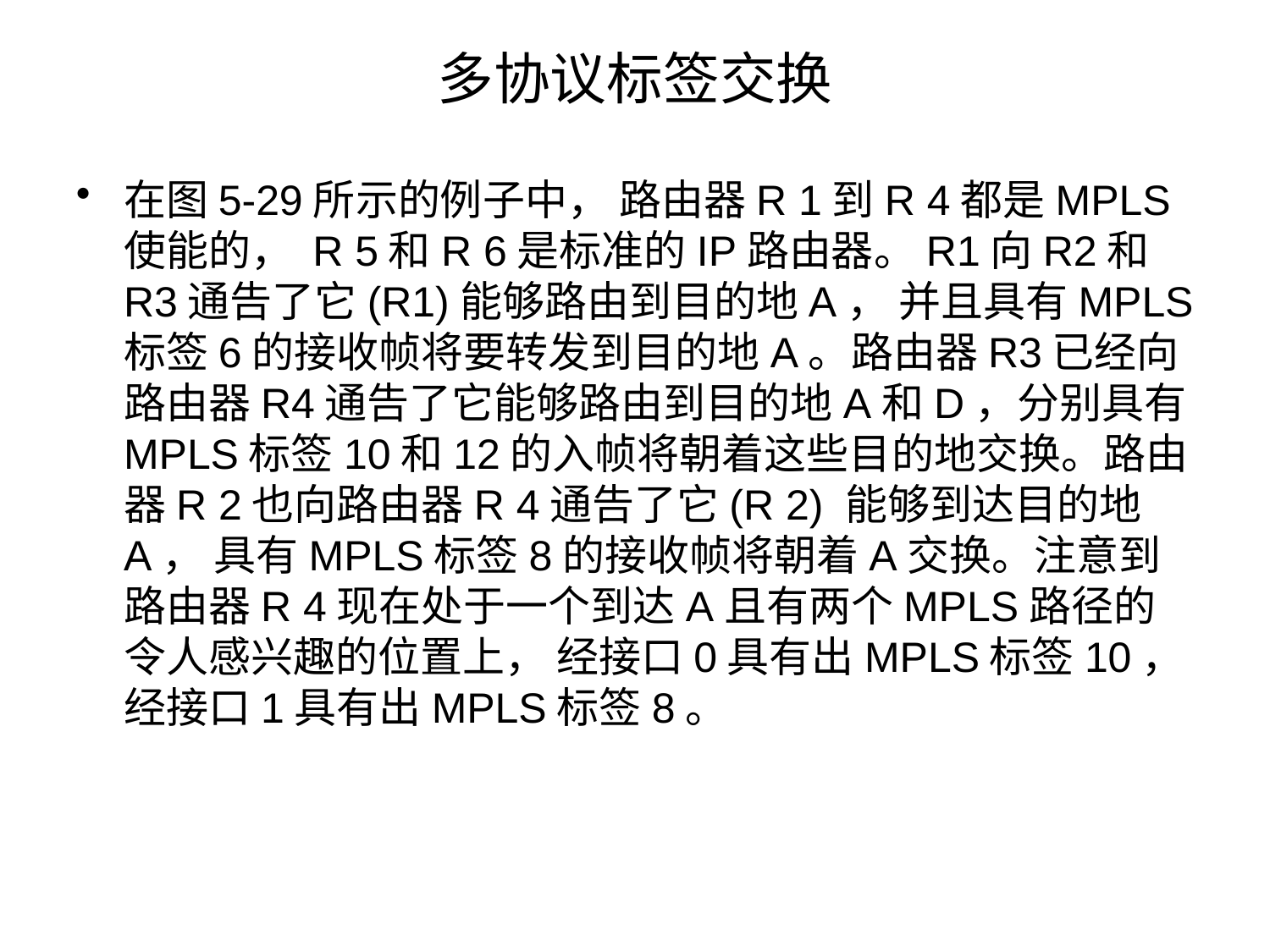

# 多协议标签交换
在图5-29所示的例子中， 路由器R 1到R 4都是MPLS使能的， R 5和R 6是标准的IP路由器。R1向R2和R3通告了它(R1)能够路由到目的地A， 并且具有MPLS标签6的接收帧将要转发到目的地A。路由器R3已经向路由器R4通告了它能够路由到目的地A和D，分别具有MPLS标签10和12的入帧将朝着这些目的地交换。路由器R 2也向路由器R 4通告了它(R 2) 能够到达目的地A， 具有MPLS标签8的接收帧将朝着A交换。注意到路由器R 4现在处于一个到达A且有两个MPLS路径的令人感兴趣的位置上， 经接口0具有出MPLS标签10， 经接口1具有出MPLS标签8。